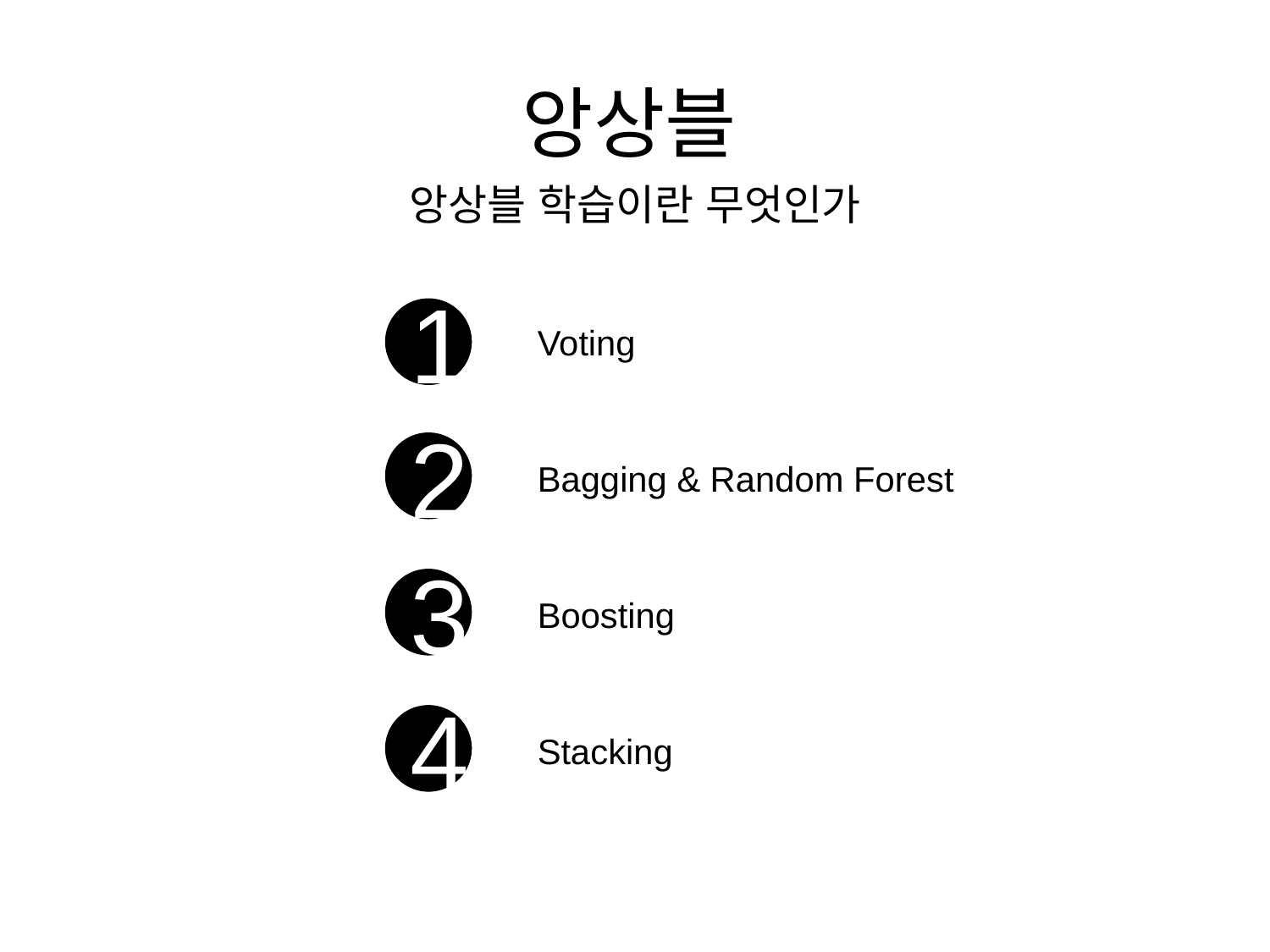

# 앙상블
앙상블 학습이란 무엇인가
Voting
1
Bagging & Random Forest
2
Boosting
3
Stacking
4